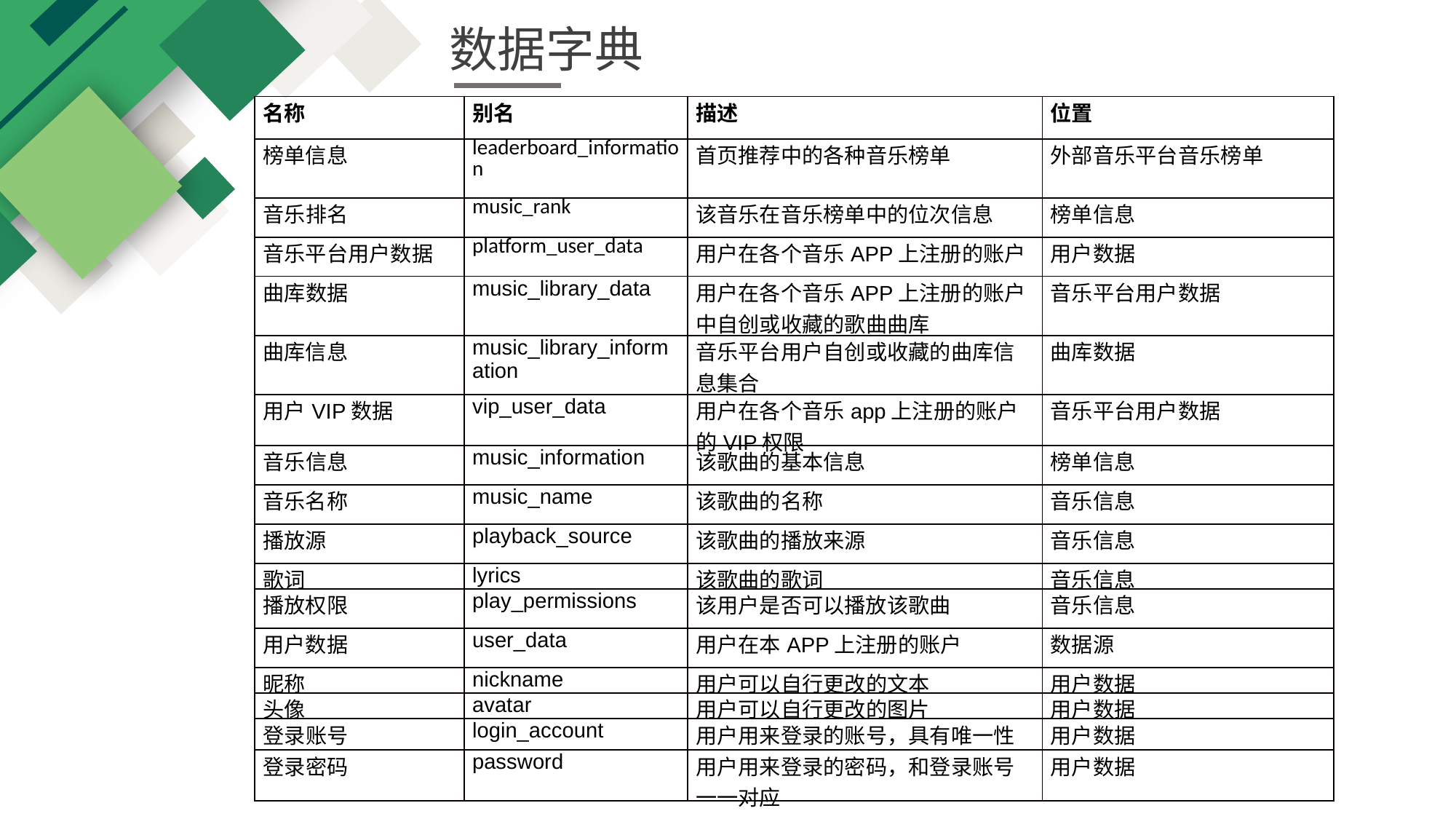

数据字典
| 名称 | 别名 | 描述 | 位置 |
| --- | --- | --- | --- |
| 榜单信息 | leaderboard\_information | 首页推荐中的各种音乐榜单 | 外部音乐平台音乐榜单 |
| 音乐排名 | music\_rank | 该音乐在音乐榜单中的位次信息 | 榜单信息 |
| 音乐平台用户数据 | platform\_user\_data | 用户在各个音乐APP上注册的账户 | 用户数据 |
| 曲库数据 | music\_library\_data | 用户在各个音乐APP上注册的账户中自创或收藏的歌曲曲库 | 音乐平台用户数据 |
| 曲库信息 | music\_library\_information | 音乐平台用户自创或收藏的曲库信息集合 | 曲库数据 |
| 用户VIP数据 | vip\_user\_data | 用户在各个音乐app上注册的账户的VIP权限 | 音乐平台用户数据 |
| 音乐信息 | music\_information | 该歌曲的基本信息 | 榜单信息 |
| 音乐名称 | music\_name | 该歌曲的名称 | 音乐信息 |
| 播放源 | playback\_source | 该歌曲的播放来源 | 音乐信息 |
| 歌词 | lyrics | 该歌曲的歌词 | 音乐信息 |
| 播放权限 | play\_permissions | 该用户是否可以播放该歌曲 | 音乐信息 |
| 用户数据 | user\_data | 用户在本APP上注册的账户 | 数据源 |
| 昵称 | nickname | 用户可以自行更改的文本 | 用户数据 |
| 头像 | avatar | 用户可以自行更改的图片 | 用户数据 |
| 登录账号 | login\_account | 用户用来登录的账号，具有唯一性 | 用户数据 |
| 登录密码 | password | 用户用来登录的密码，和登录账号一一对应 | 用户数据 |